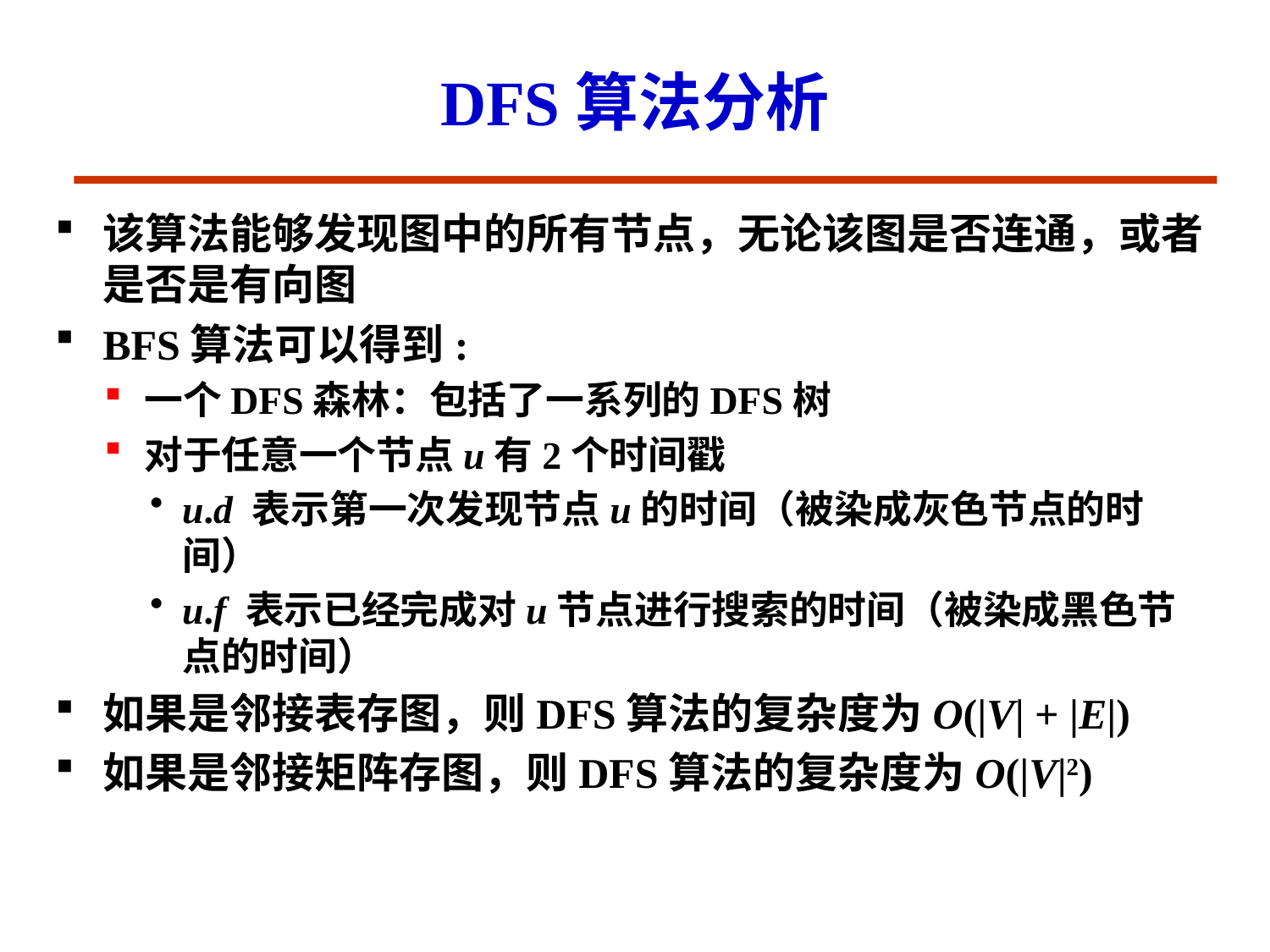

# DFS算法分析
该算法能够发现图中的所有节点，无论该图是否连通，或者是否是有向图
BFS算法可以得到:
一个DFS森林：包括了一系列的DFS树
对于任意一个节点u有2个时间戳
u.d 表示第一次发现节点u的时间（被染成灰色节点的时间）
u.f 表示已经完成对u节点进行搜索的时间（被染成黑色节点的时间）
如果是邻接表存图，则DFS算法的复杂度为O(|V| + |E|)
如果是邻接矩阵存图，则DFS算法的复杂度为O(|V|2)